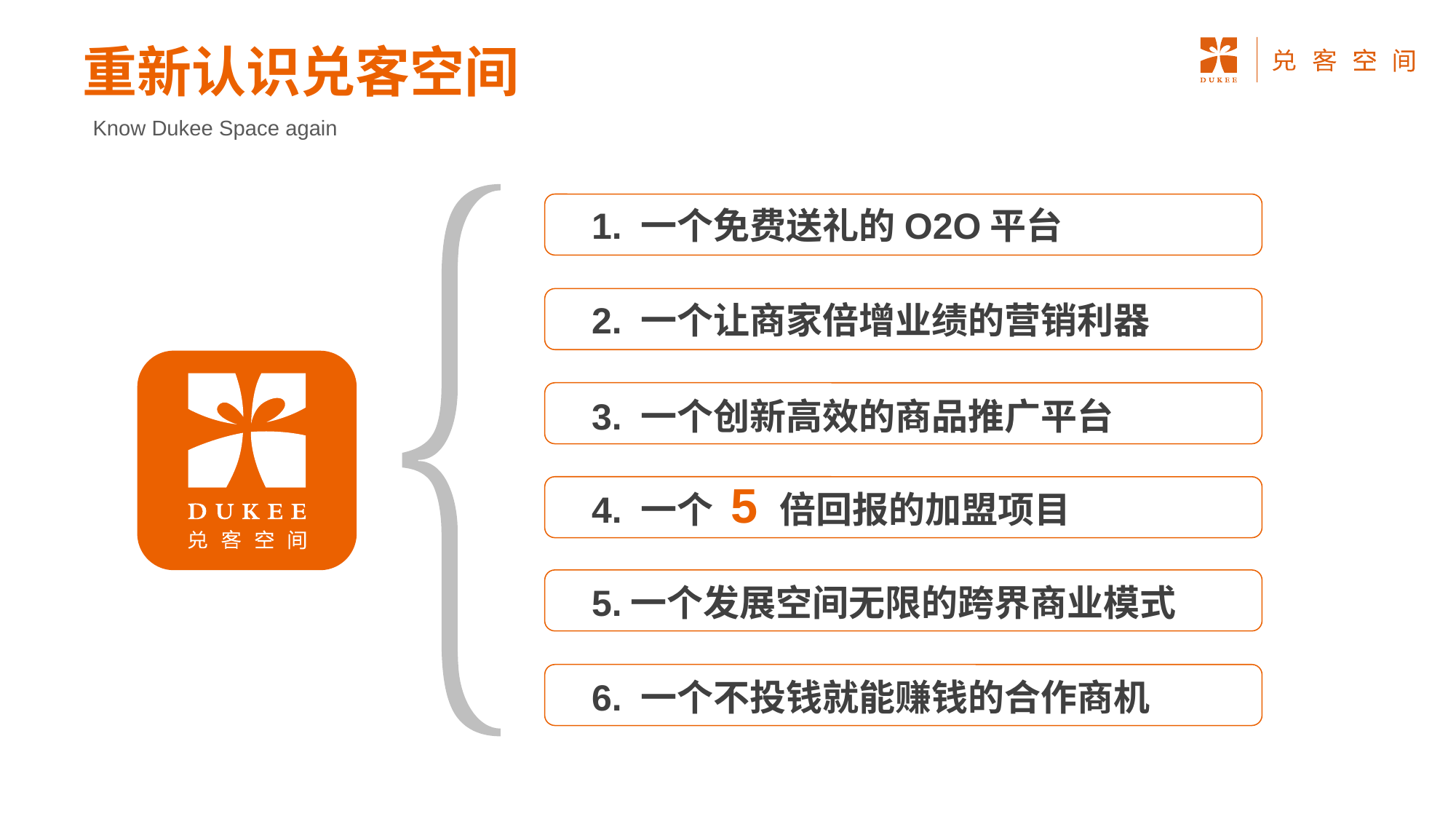

重新认识兑客空间
Know Dukee Space again

1. 一个免费送礼的O2O平台

2. 一个让商家倍增业绩的营销利器

3. 一个创新高效的商品推广平台
4. 一个 5 倍回报的加盟项目

5.一个发展空间无限的跨界商业模式

6. 一个不投钱就能赚钱的合作商机